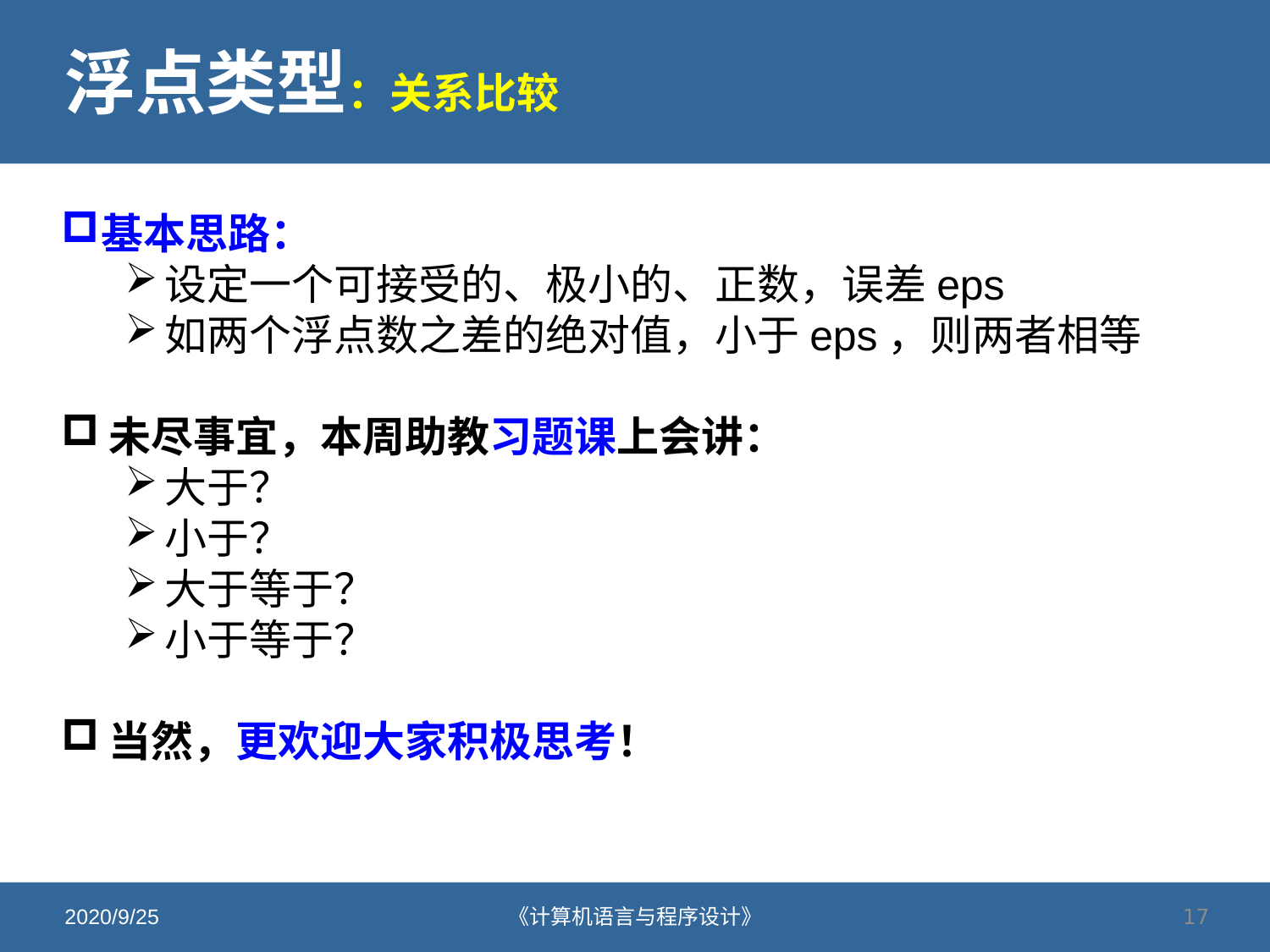

# 浮点类型：关系比较
基本思路：
设定一个可接受的、极小的、正数，误差eps
如两个浮点数之差的绝对值，小于eps，则两者相等

未尽事宜，本周助教习题课上会讲：
大于？
小于？
大于等于？
小于等于？

当然，更欢迎大家积极思考！
2020/9/25
《计算机语言与程序设计》
17